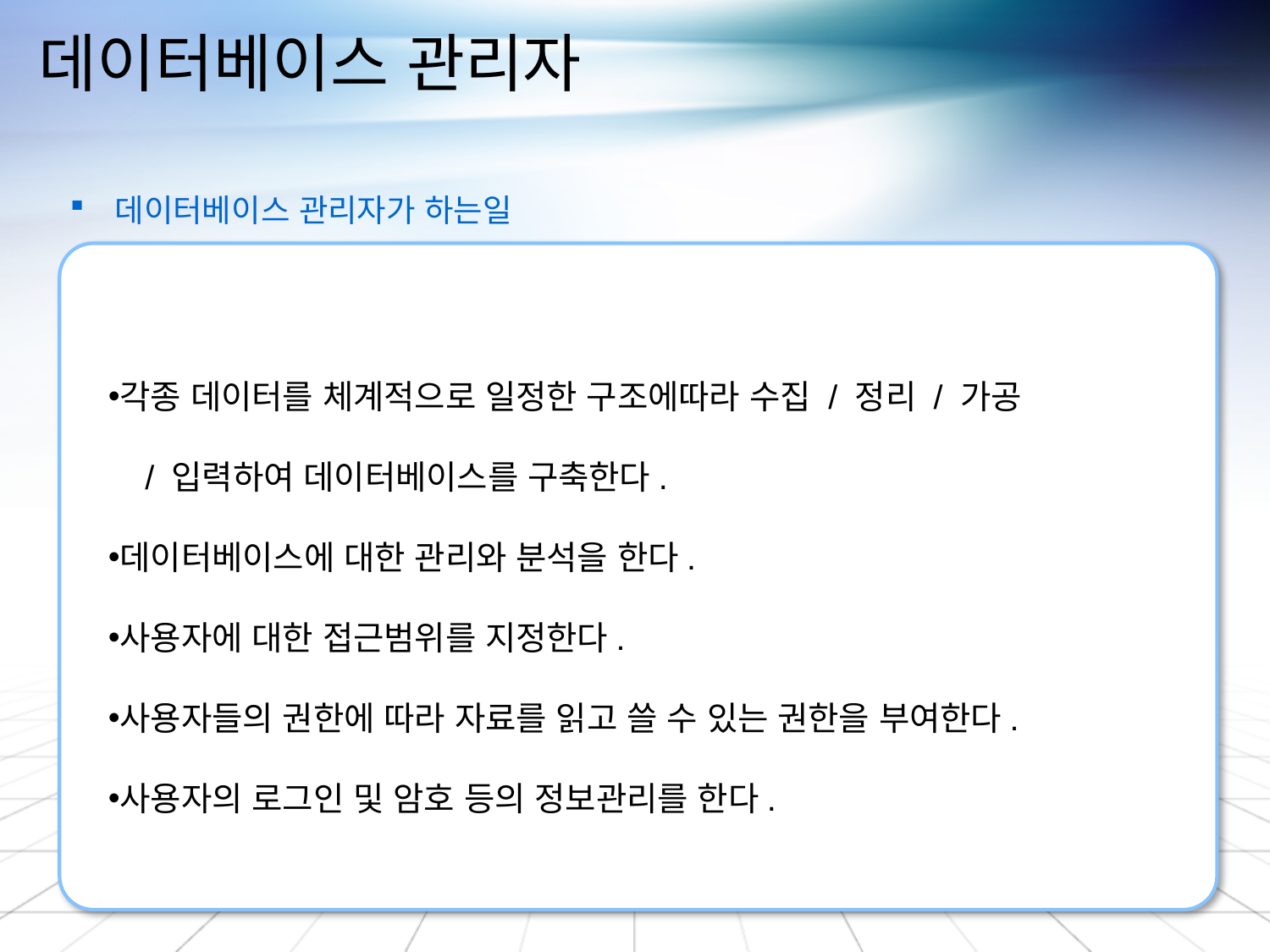

# 데이터베이스 관리자
 데이터베이스 관리자가 하는일

각종 데이터를 체계적으로 일정한 구조에따라 수집 / 정리 / 가공
  / 입력하여 데이터베이스를 구축한다.
데이터베이스에 대한 관리와 분석을 한다.
사용자에 대한 접근범위를 지정한다.
사용자들의 권한에 따라 자료를 읽고 쓸 수 있는 권한을 부여한다.
사용자의 로그인 및 암호 등의 정보관리를 한다.